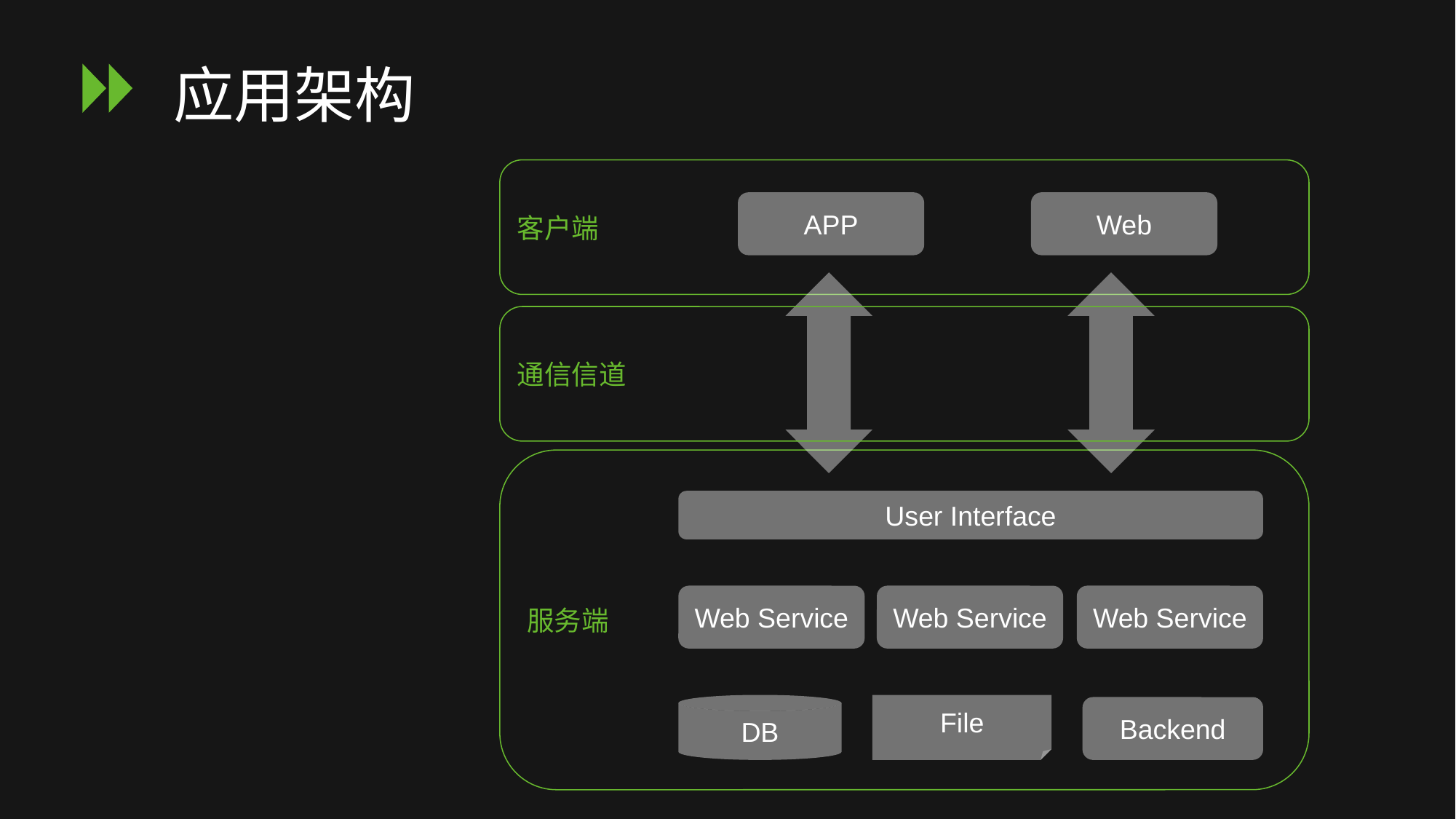

# 应用架构
客户端
Web
APP

通信信道
服务端
User Interface
Web Service
Web Service
Web Service
DB
File
Backend